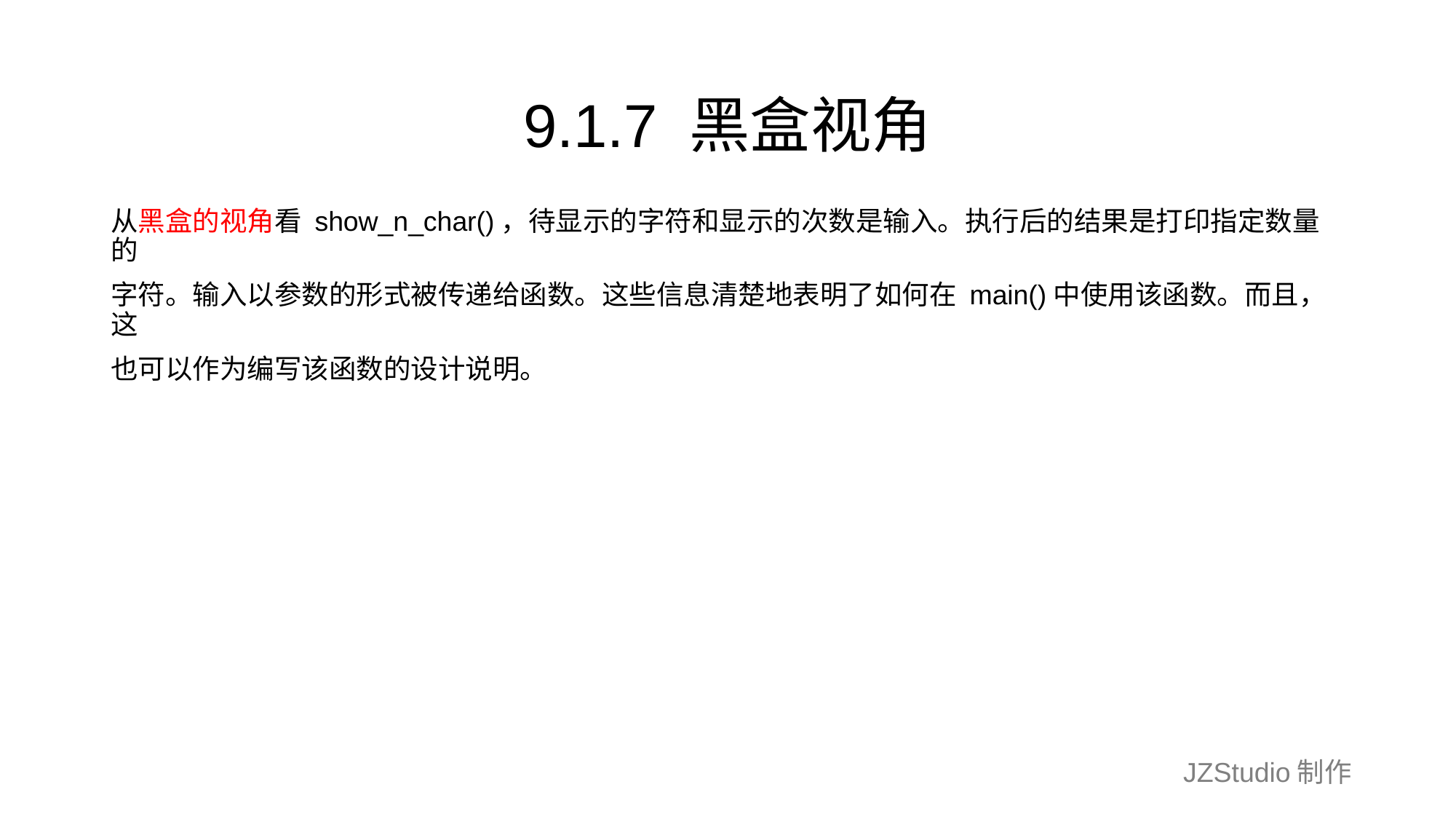

# 9.1.7 黑盒视角
从黑盒的视角看 show_n_char()，待显示的字符和显示的次数是输入。执行后的结果是打印指定数量的
字符。输入以参数的形式被传递给函数。这些信息清楚地表明了如何在 main()中使用该函数。而且，这
也可以作为编写该函数的设计说明。